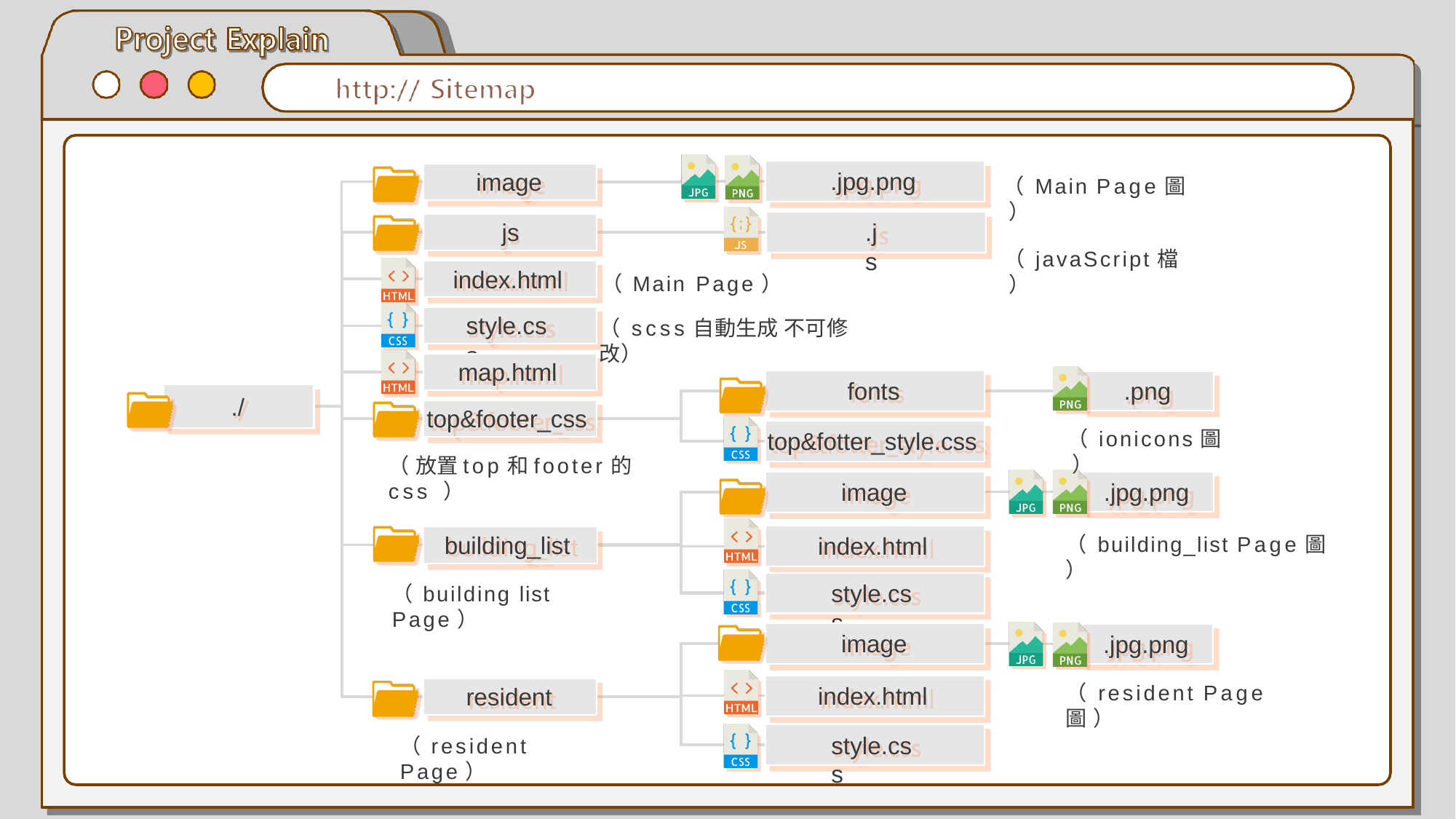

.jpg.png
image

（ Main Page圖 ）
（ javaScript檔 ）

js
.js

index.html

（ Main Page）
（ scss自動生成 不可修改）

style.css

map.html

fonts
.png

./

top&footer_css

（ ionicons圖 ）
top&fotter_style.css

（ 放置top和footer的css ）

image
.jpg.png

building_list

index.html
（ building_list Page圖 ）

style.css

（ building list Page）

image
.jpg.png

（ resident Page圖 ）

index.html

resident

style.css

（ resident Page）